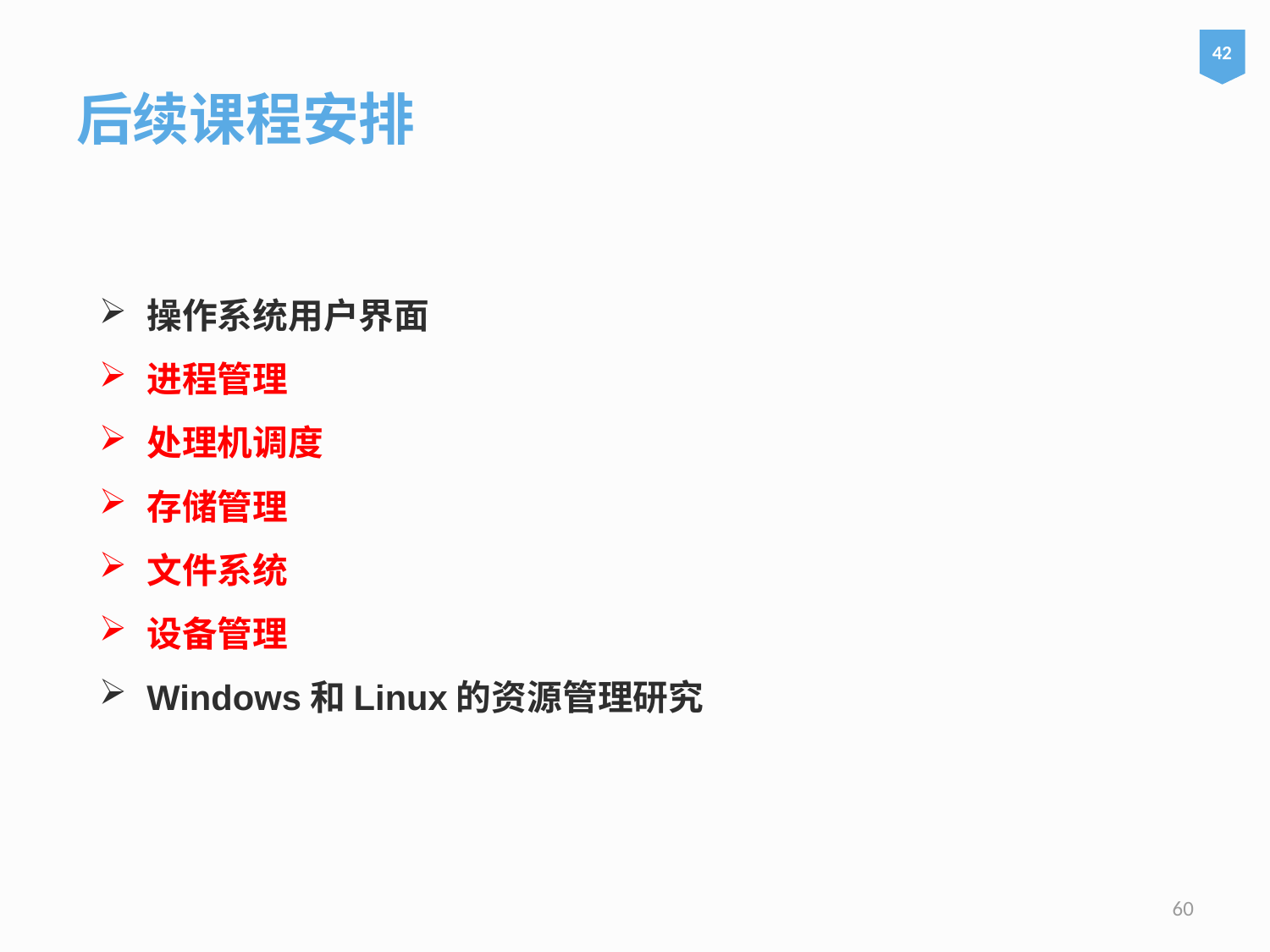

42
后续课程安排
操作系统用户界面
进程管理
处理机调度
存储管理
文件系统
设备管理
Windows和Linux的资源管理研究
60